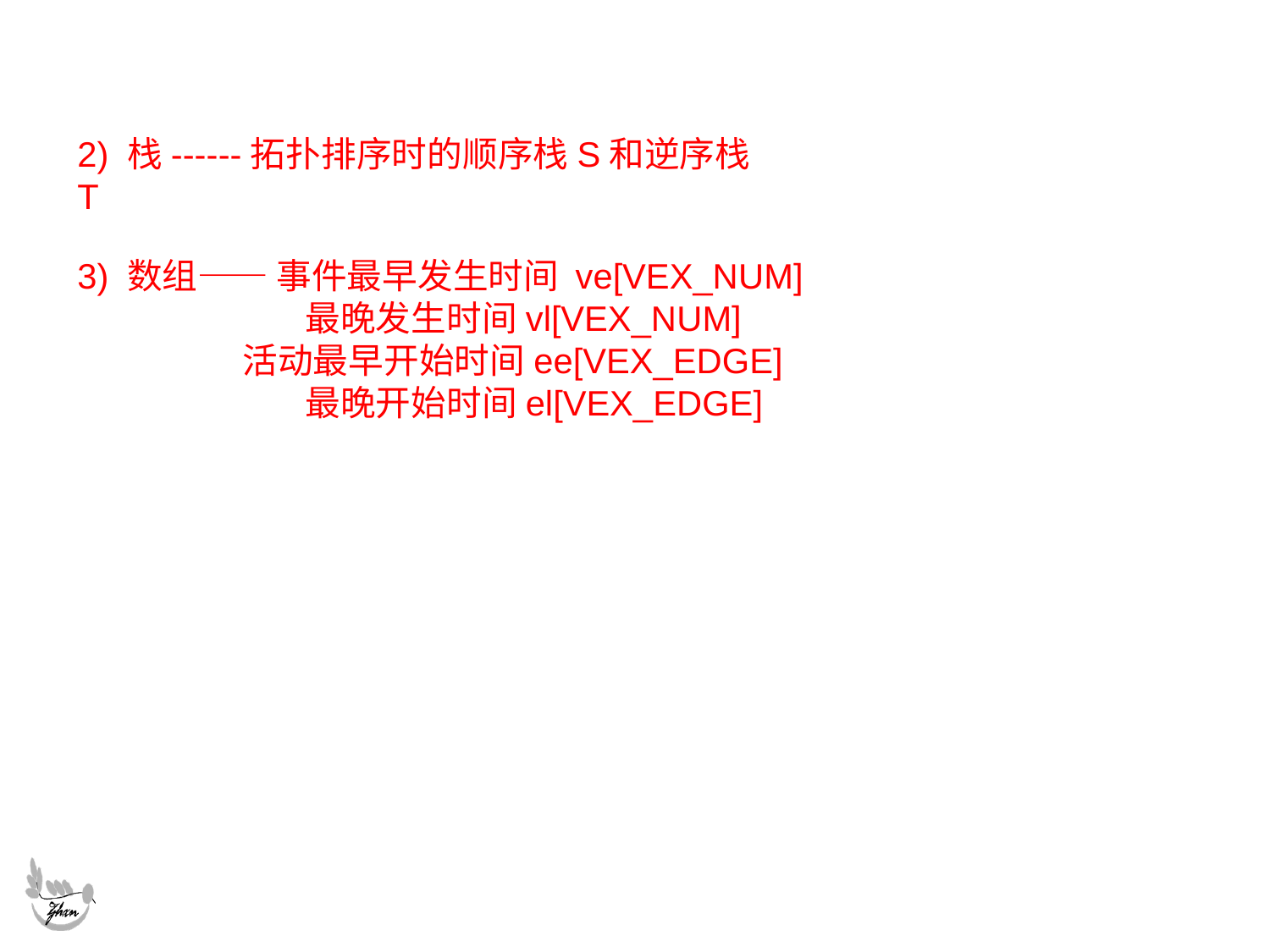

2) 栈------拓扑排序时的顺序栈S和逆序栈T
3) 数组—— 事件最早发生时间 ve[VEX_NUM]
                            最晚发生时间vl[VEX_NUM]
                    活动最早开始时间ee[VEX_EDGE]
                            最晚开始时间el[VEX_EDGE]
172